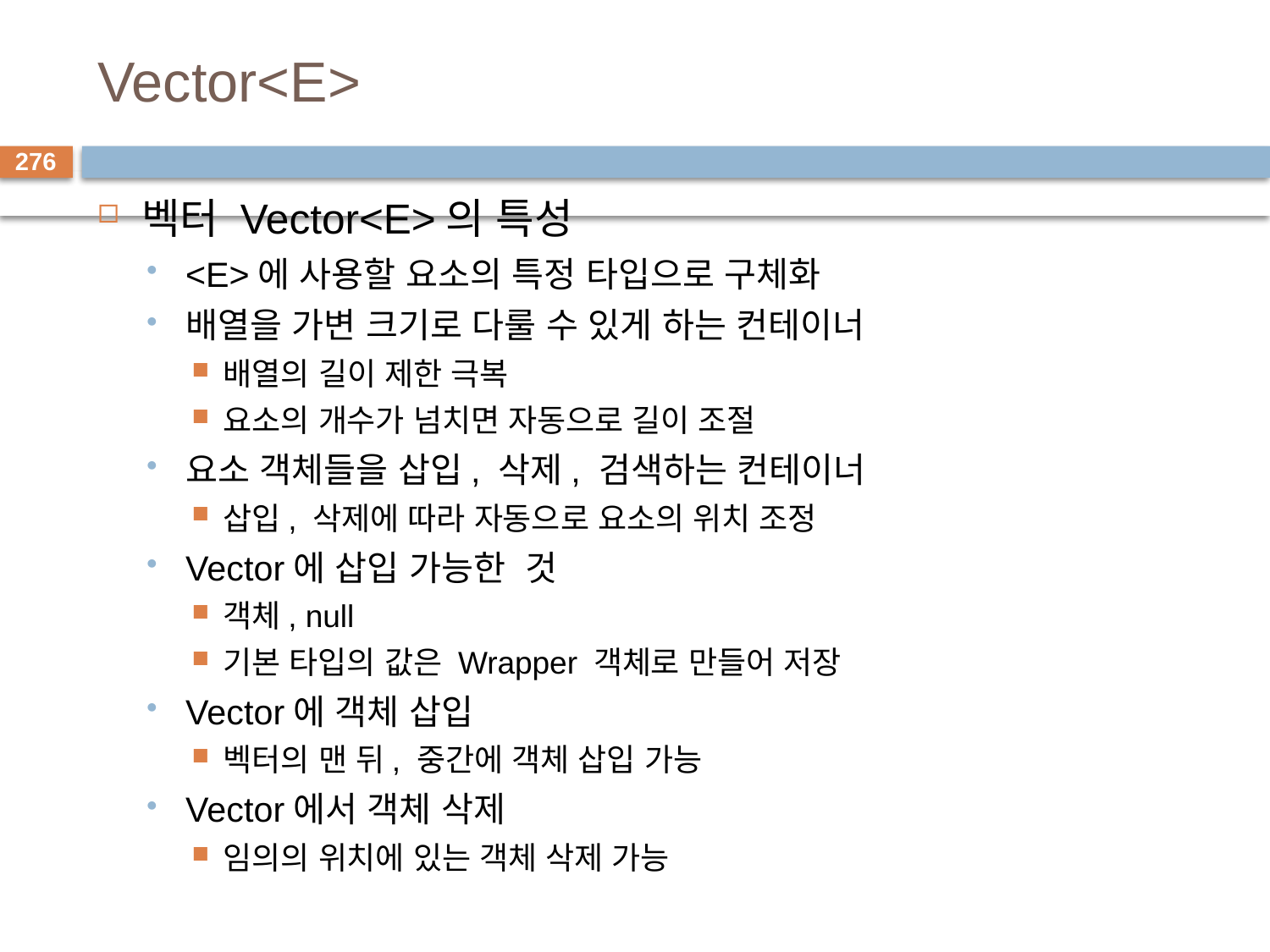

# Vector<E>
276
벡터 Vector<E>의 특성
<E>에 사용할 요소의 특정 타입으로 구체화
배열을 가변 크기로 다룰 수 있게 하는 컨테이너
배열의 길이 제한 극복
요소의 개수가 넘치면 자동으로 길이 조절
요소 객체들을 삽입, 삭제, 검색하는 컨테이너
삽입, 삭제에 따라 자동으로 요소의 위치 조정
Vector에 삽입 가능한  것
객체, null
기본 타입의 값은 Wrapper 객체로 만들어 저장
Vector에 객체 삽입
벡터의 맨 뒤, 중간에 객체 삽입 가능
Vector에서 객체 삭제
임의의 위치에 있는 객체 삭제 가능